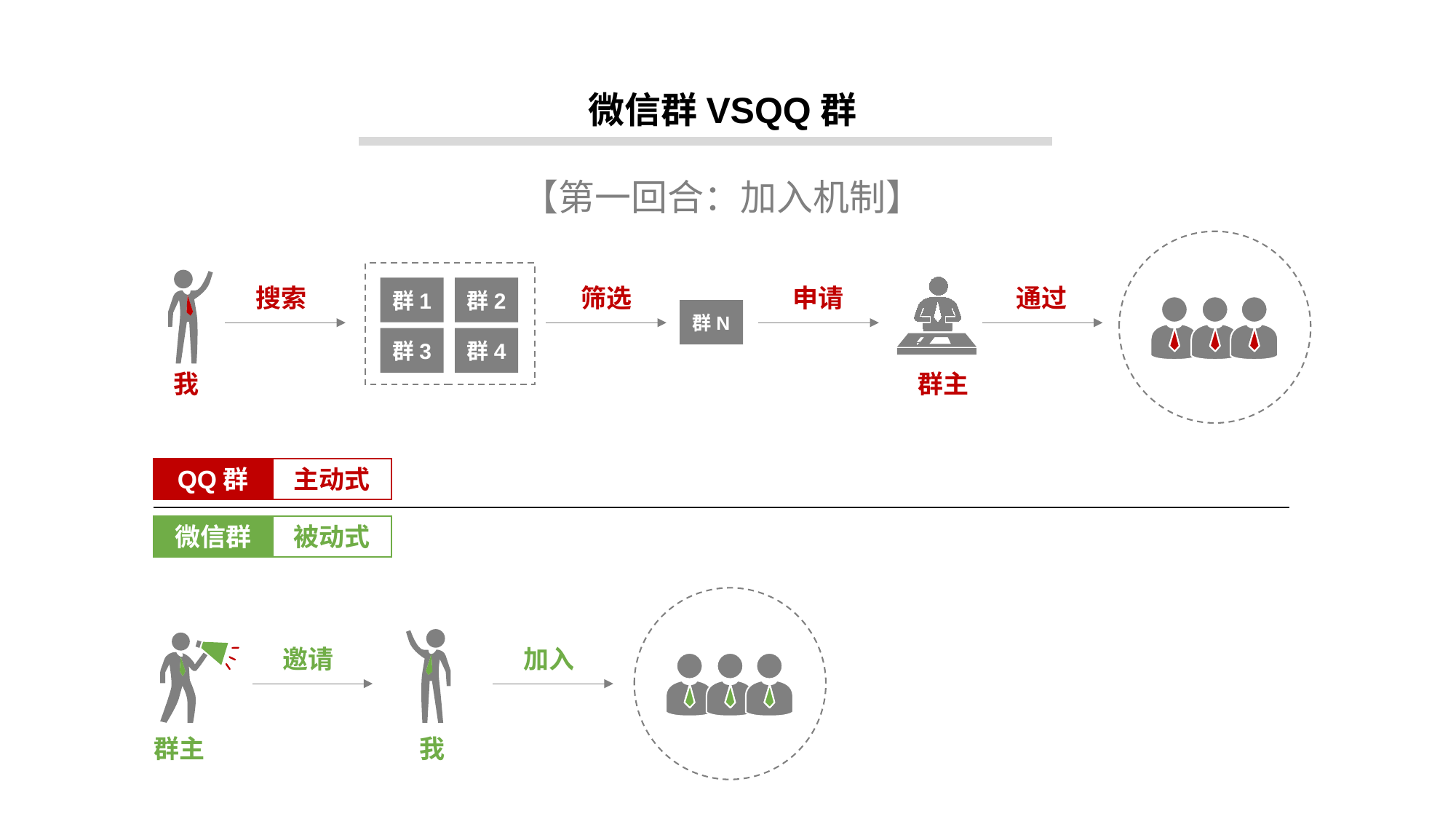

微信群VSQQ群
【第一回合：加入机制】

搜索
筛选
申请
通过
群1
群2
群N
群3
群4
我
群主
QQ群
主动式
微信群
被动式

群主
邀请
加入
我